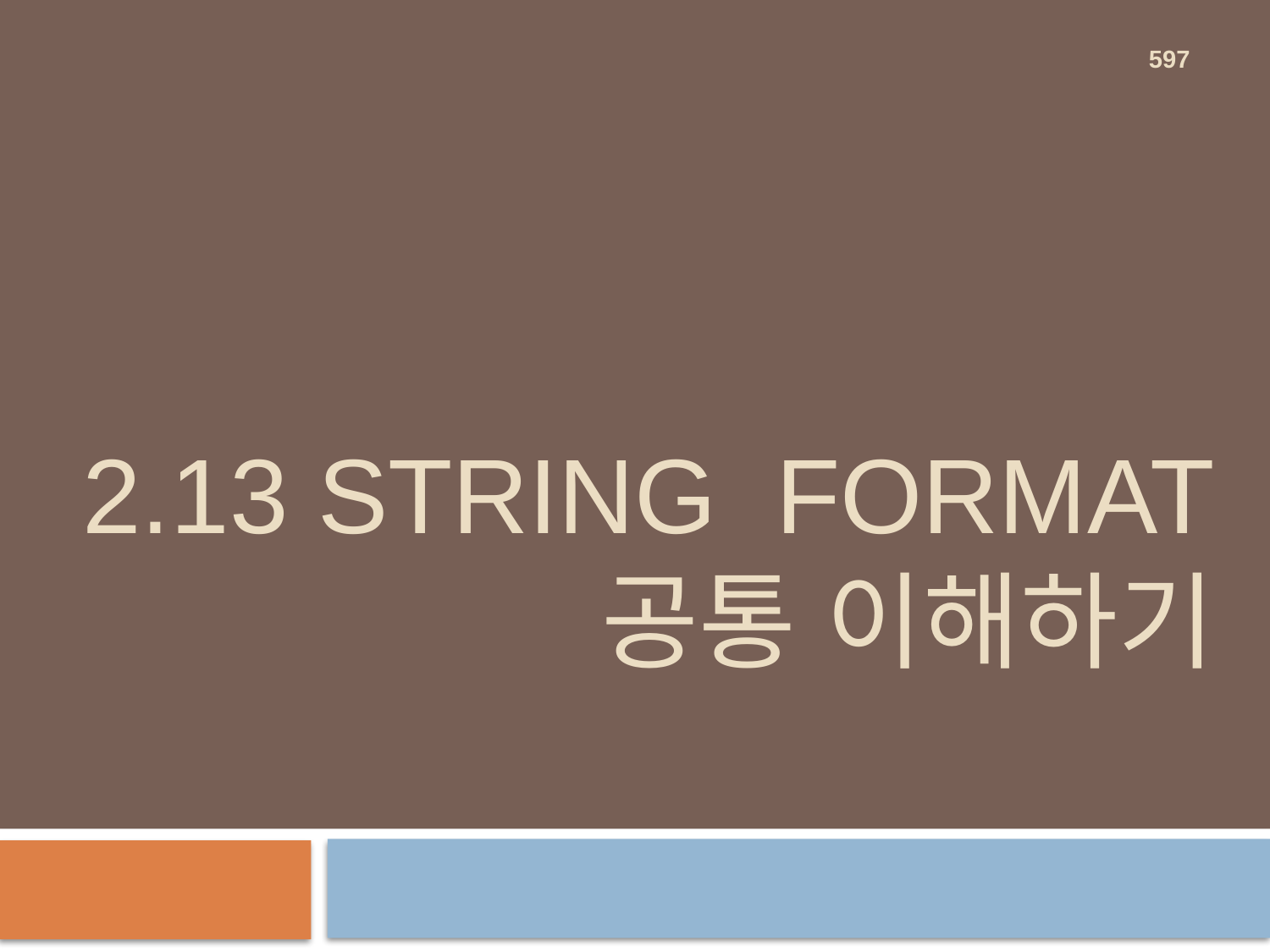

597
# 2.13 String  format 공통 이해하기